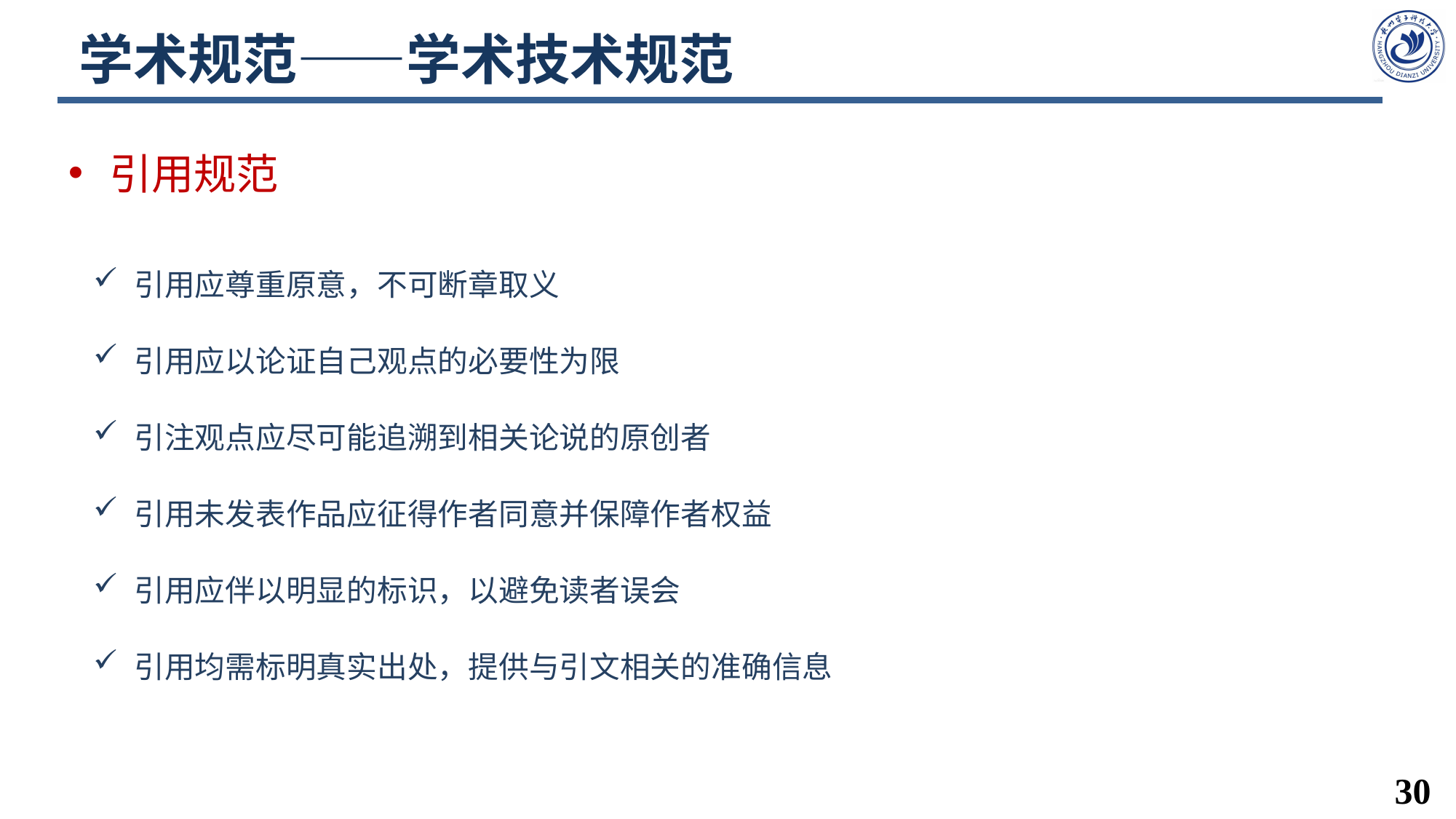

# 学术规范——学术技术规范
引用规范

引用应尊重原意，不可断章取义
引用应以论证自己观点的必要性为限
引注观点应尽可能追溯到相关论说的原创者
引用未发表作品应征得作者同意并保障作者权益
引用应伴以明显的标识，以避免读者误会
引用均需标明真实出处，提供与引文相关的准确信息
30